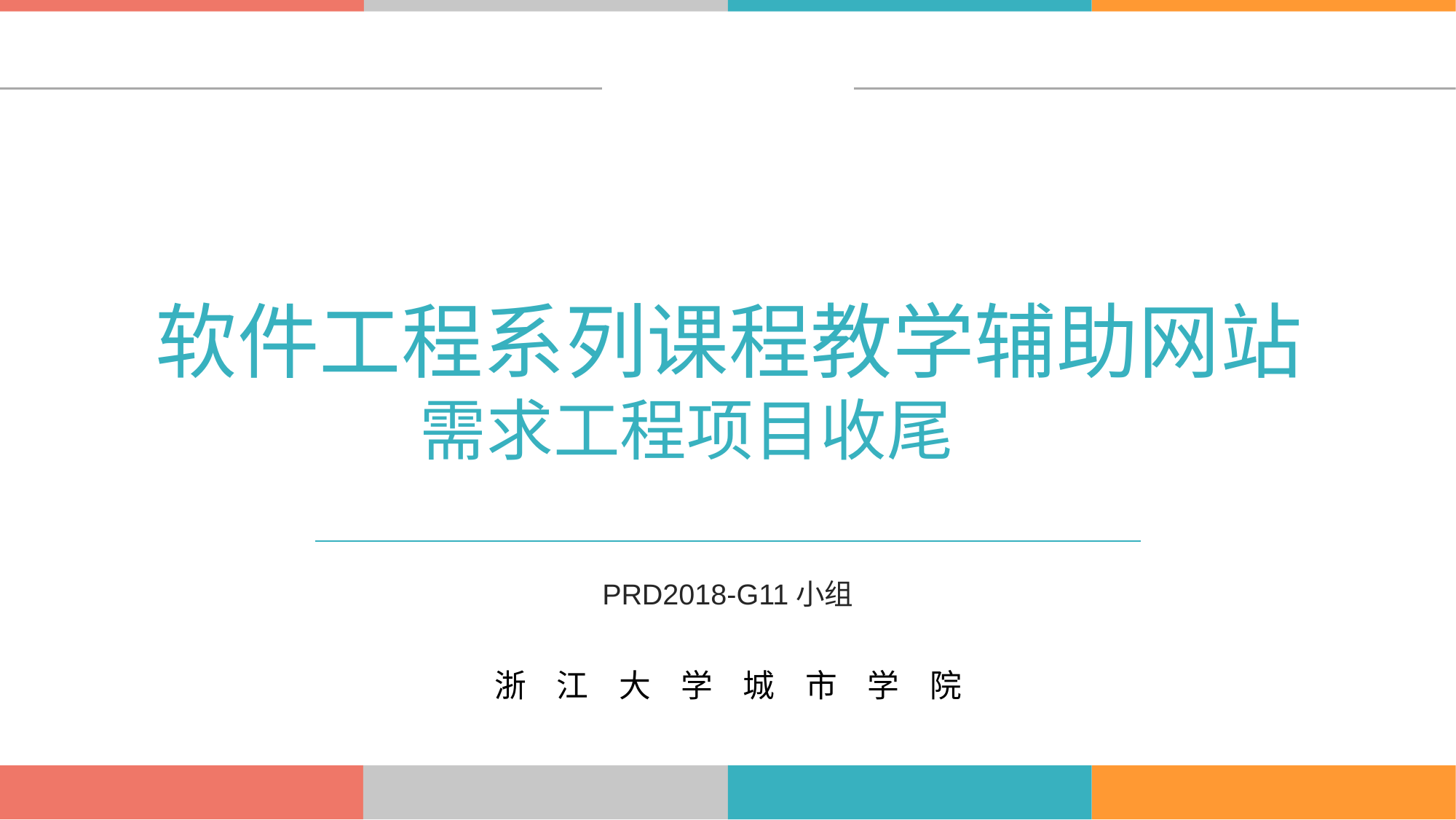

软件工程系列课程教学辅助网站
		  需求工程项目收尾
PRD2018-G11小组
浙江大学城市学院